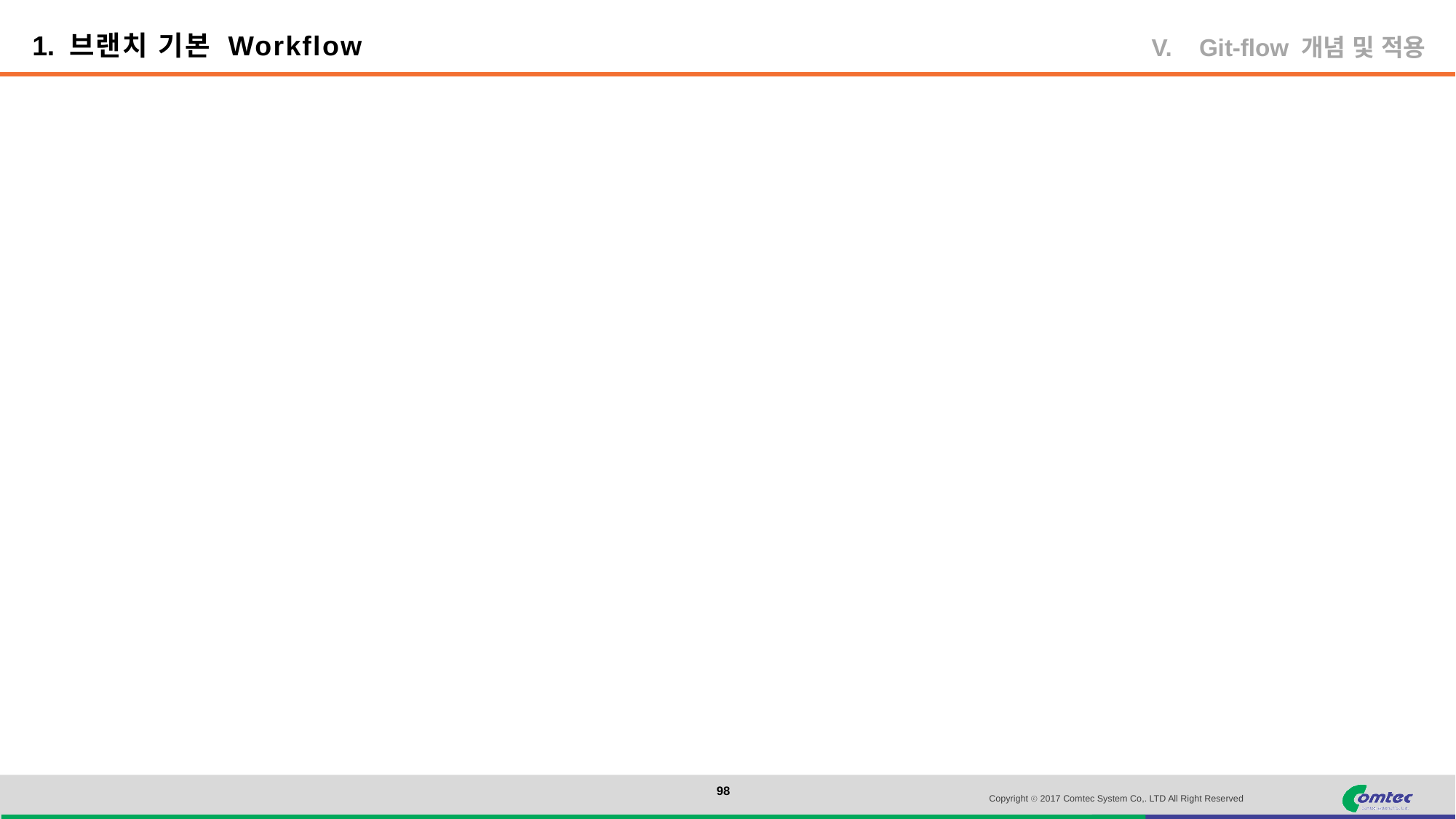

1. 브랜치 기본 Workflow
Git-flow 개념 및 적용